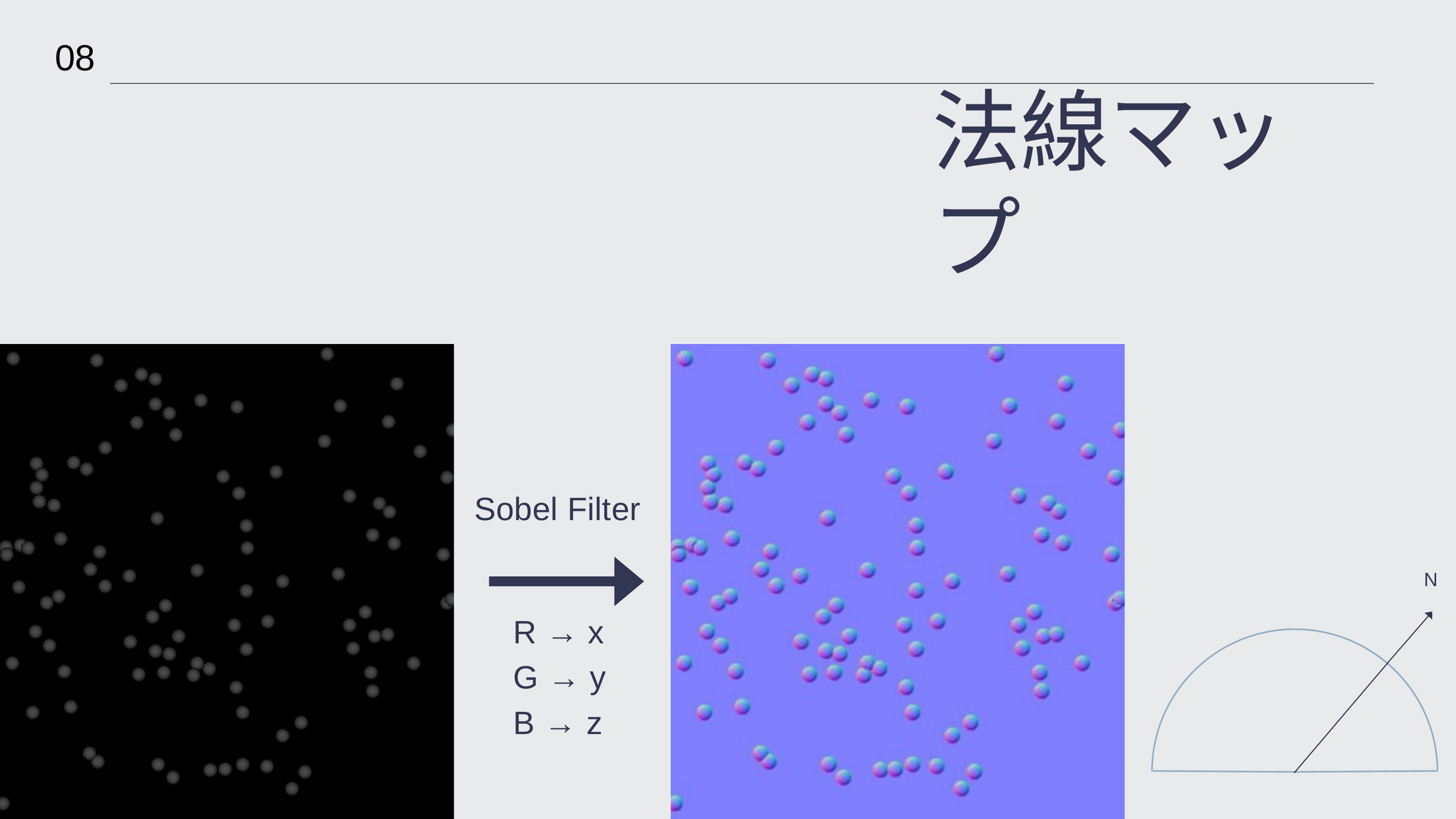

08
法線マップ

Sobel Filter
N

R → x
G → y
B → z